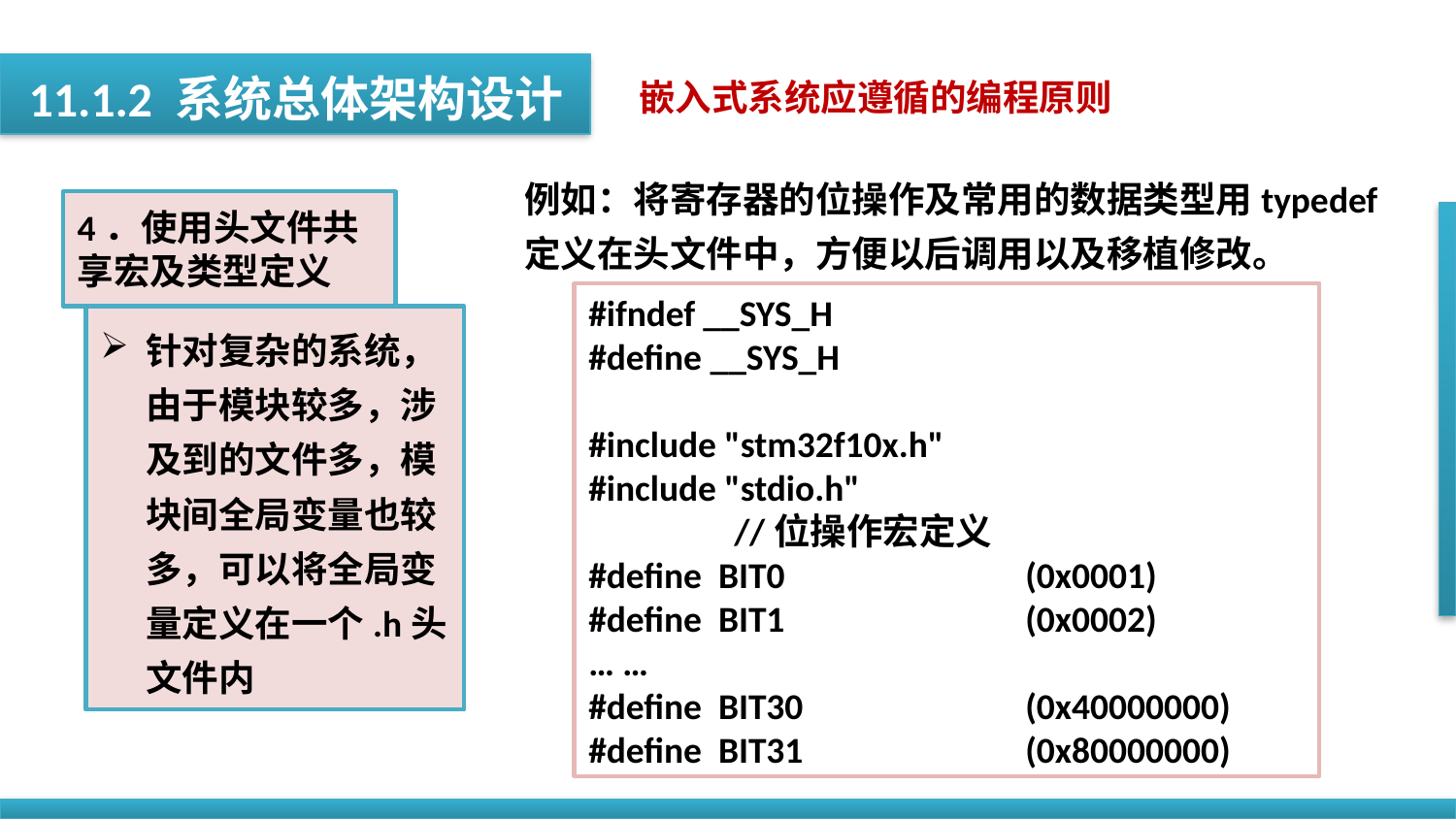

11.1.2 系统总体架构设计
嵌入式系统应遵循的编程原则
例如：将寄存器的位操作及常用的数据类型用typedef定义在头文件中，方便以后调用以及移植修改。
4．使用头文件共享宏及类型定义
#ifndef __SYS_H
#define __SYS_H

#include "stm32f10x.h"
#include "stdio.h"
	//位操作宏定义
#define  BIT0		(0x0001)
#define  BIT1		(0x0002)
… …
#define  BIT30		(0x40000000)
#define  BIT31		(0x80000000)
针对复杂的系统，由于模块较多，涉及到的文件多，模块间全局变量也较多，可以将全局变量定义在一个.h头文件内